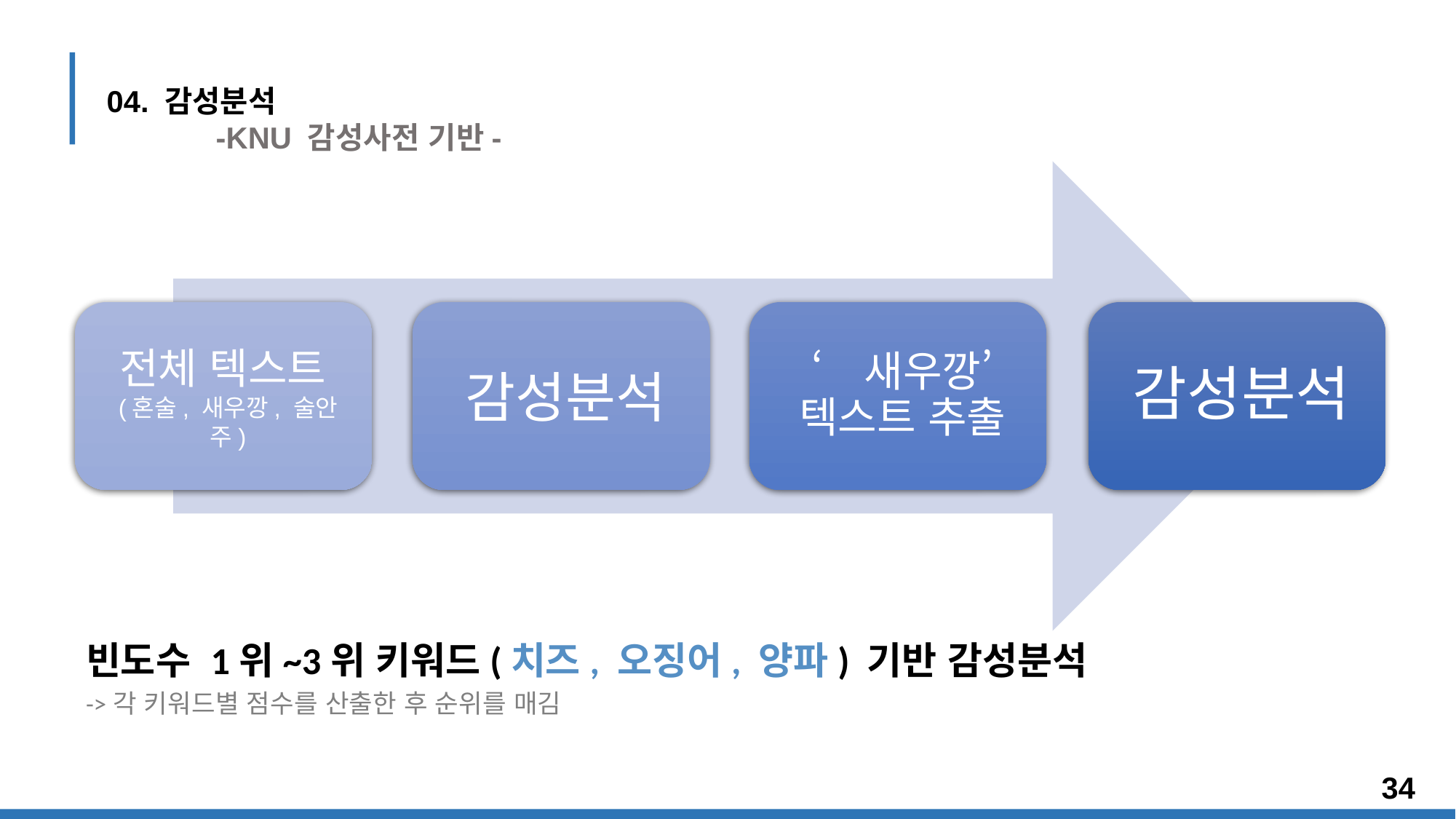

04. 감성분석
	-KNU 감성사전 기반-
감성분석
‘새우깡’ 텍스트 추출
감성분석
전체 텍스트(혼술, 새우깡, 술안주)
빈도수 1위~3위 키워드(치즈, 오징어, 양파) 기반 감성분석
->각 키워드별 점수를 산출한 후 순위를 매김
34